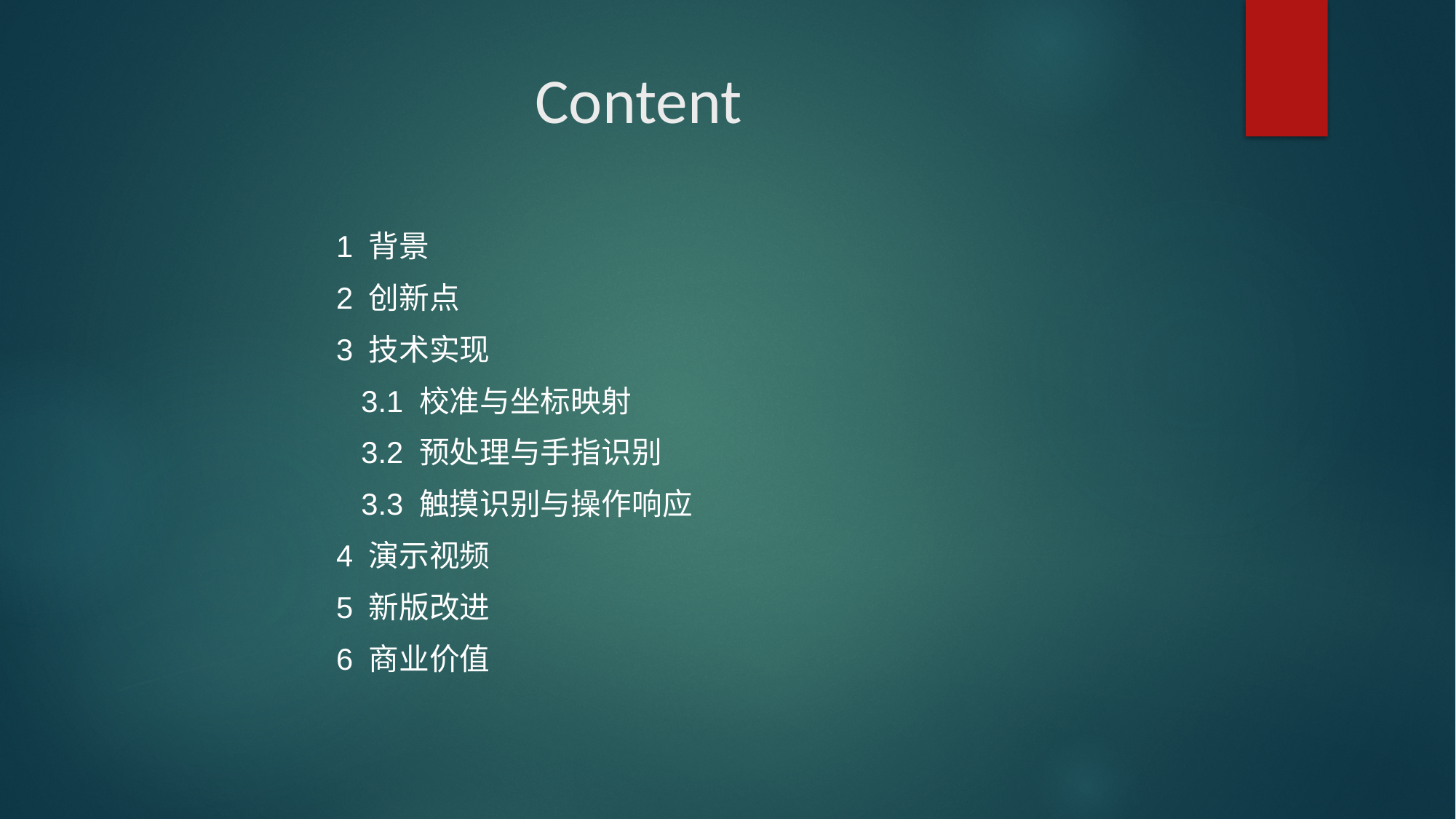

# Content
1 背景
2 创新点
3 技术实现
   3.1 校准与坐标映射
   3.2 预处理与手指识别
   3.3 触摸识别与操作响应
4 演示视频
5 新版改进
6 商业价值